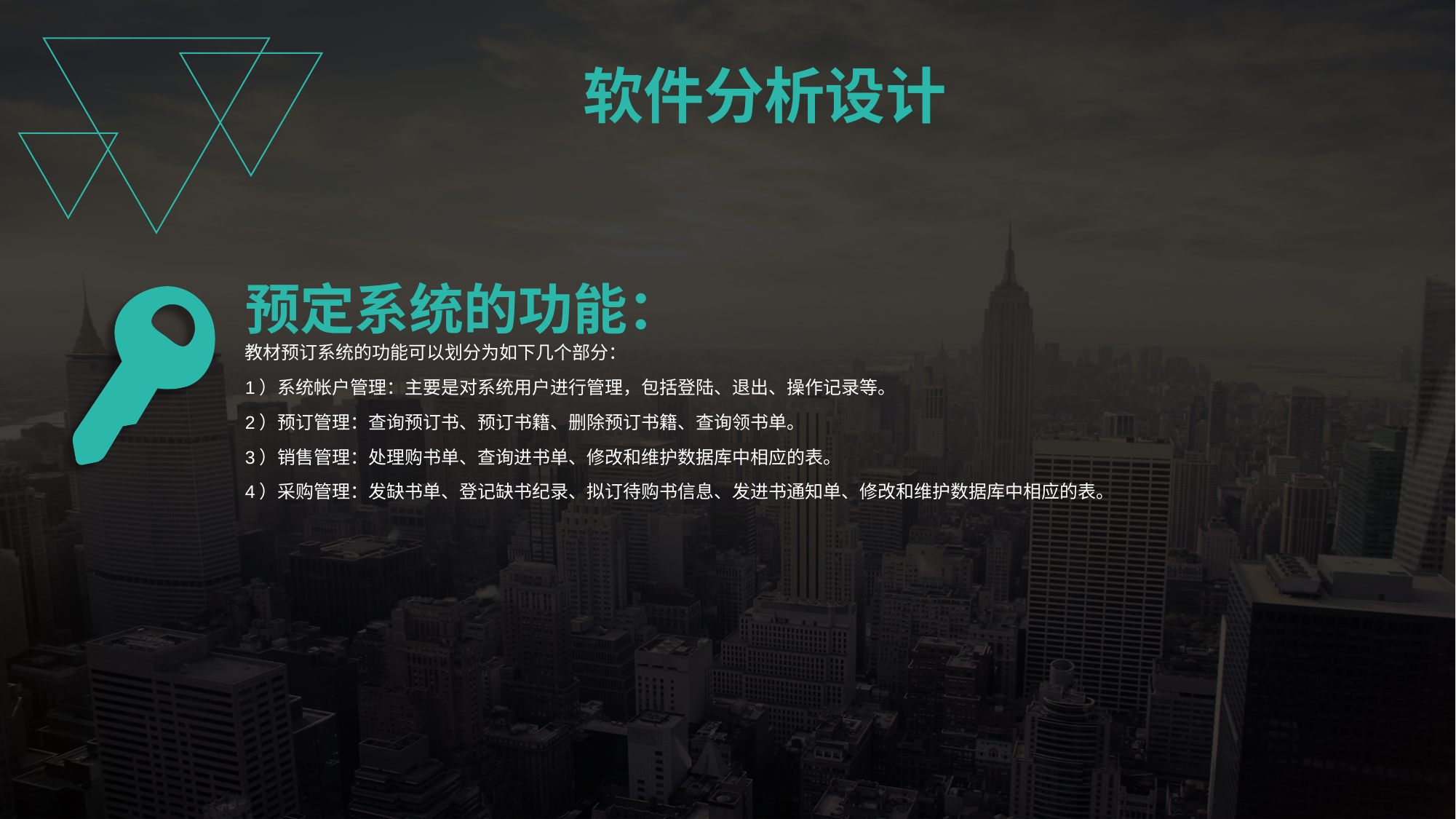

软件分析设计

预定系统的功能：

教材预订系统的功能可以划分为如下几个部分：
1）系统帐户管理：主要是对系统用户进行管理，包括登陆、退出、操作记录等。
2）预订管理：查询预订书、预订书籍、删除预订书籍、查询领书单。
3）销售管理：处理购书单、查询进书单、修改和维护数据库中相应的表。
4）采购管理：发缺书单、登记缺书纪录、拟订待购书信息、发进书通知单、修改和维护数据库中相应的表。